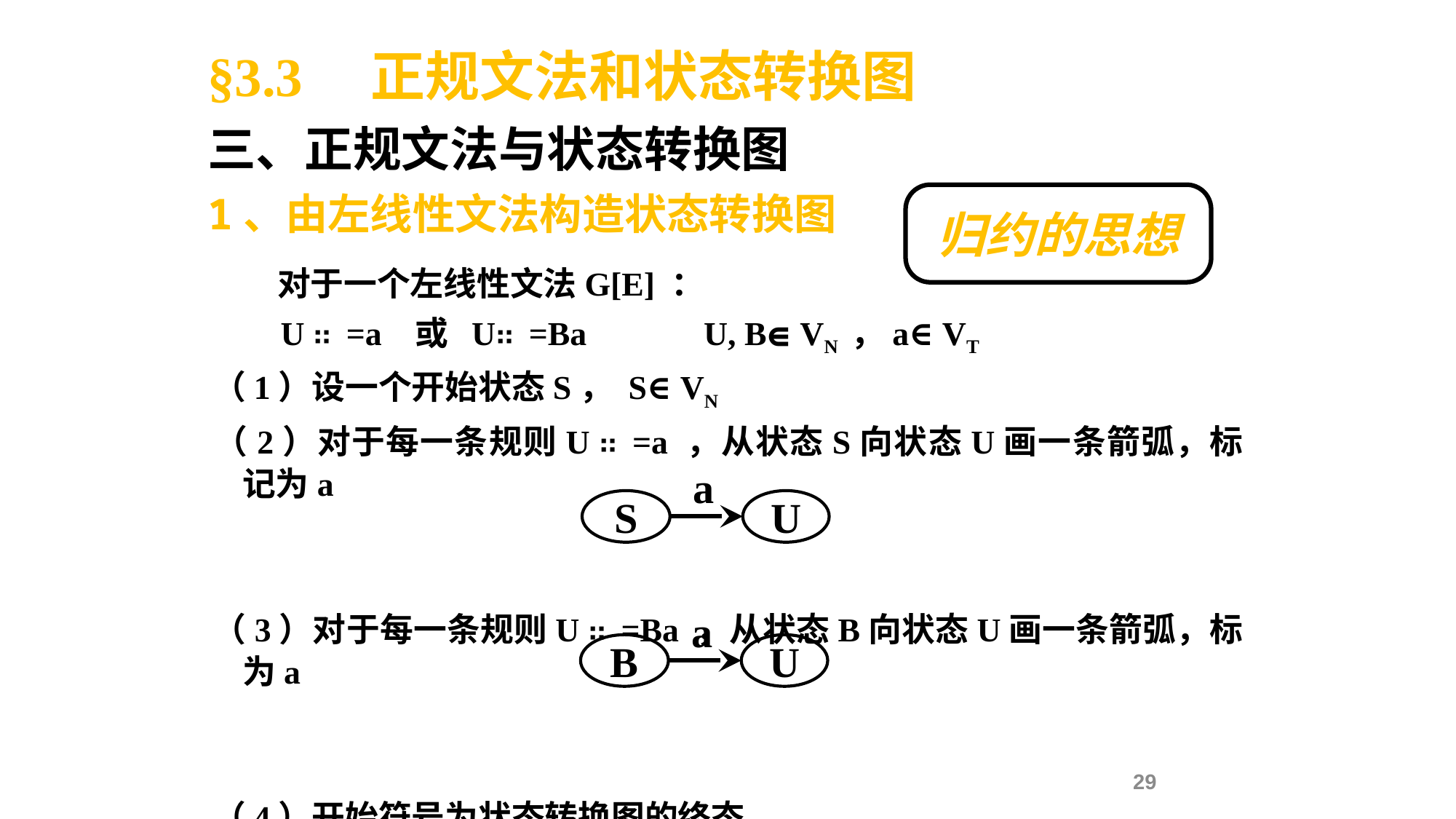

§3.3    正规文法和状态转换图
三、正规文法与状态转换图
1、由左线性文法构造状态转换图

归约的思想
          对于一个左线性文法G[E] ：
          U ∷=a   或  U∷=Ba              U, B∈VN ，a∈VT
 （1）设一个开始状态S， S∈VN
 （2）对于每一条规则U ∷=a ，从状态S向状态U画一条箭弧，标记为a

 （3）对于每一条规则U ∷=Ba ，从状态B向状态U画一条箭弧，标为a

 （4）开始符号为状态转换图的终态
    由以上规则，我们就可以构造一个左线性文法状态转换图。

a
S
U
a
B
U
29